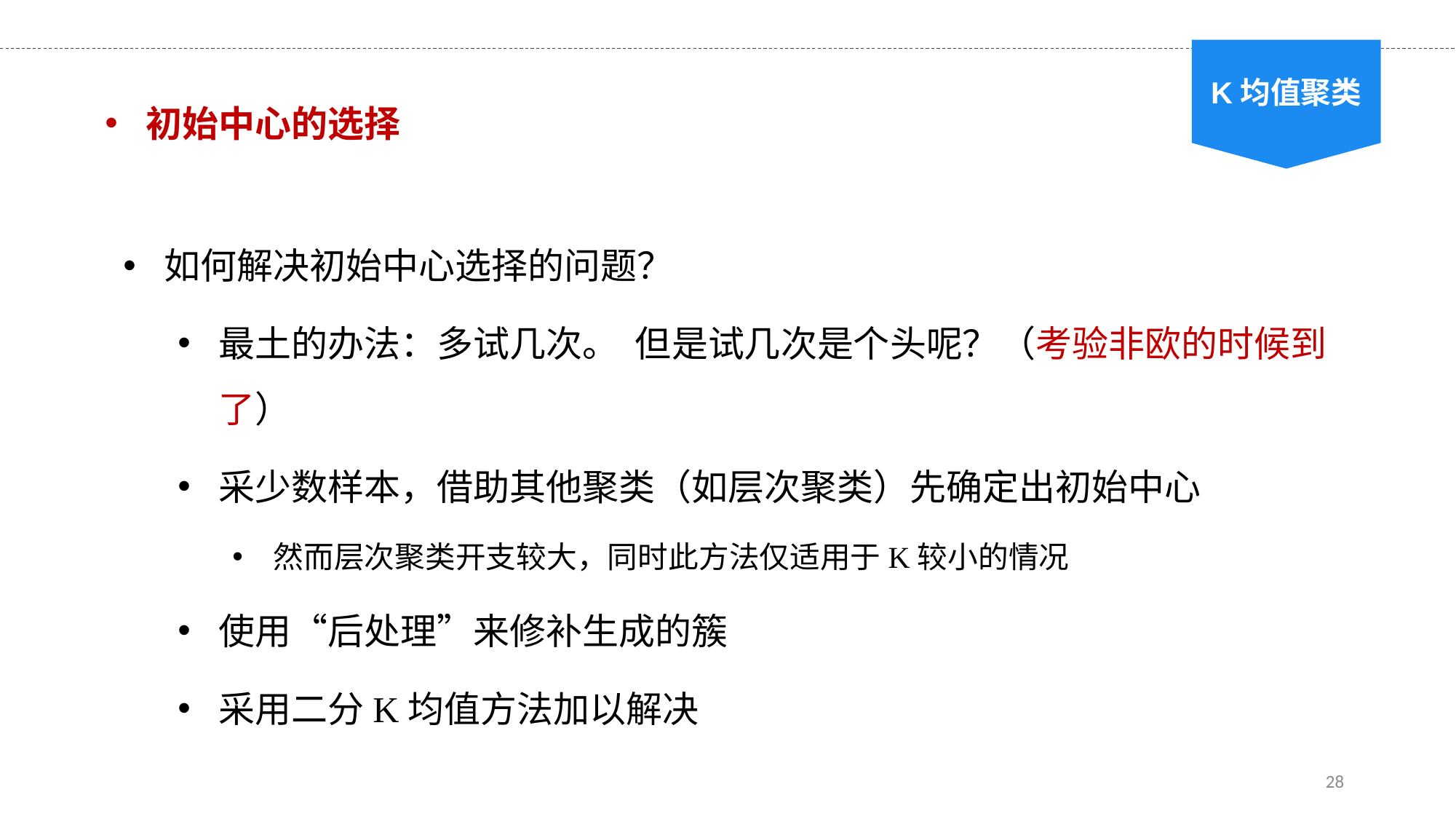

K均值聚类
初始中心的选择
如何解决初始中心选择的问题？
最土的办法：多试几次。  但是试几次是个头呢？（考验非欧的时候到了）
采少数样本，借助其他聚类（如层次聚类）先确定出初始中心
然而层次聚类开支较大，同时此方法仅适用于K较小的情况
使用“后处理”来修补生成的簇
采用二分K均值方法加以解决
28